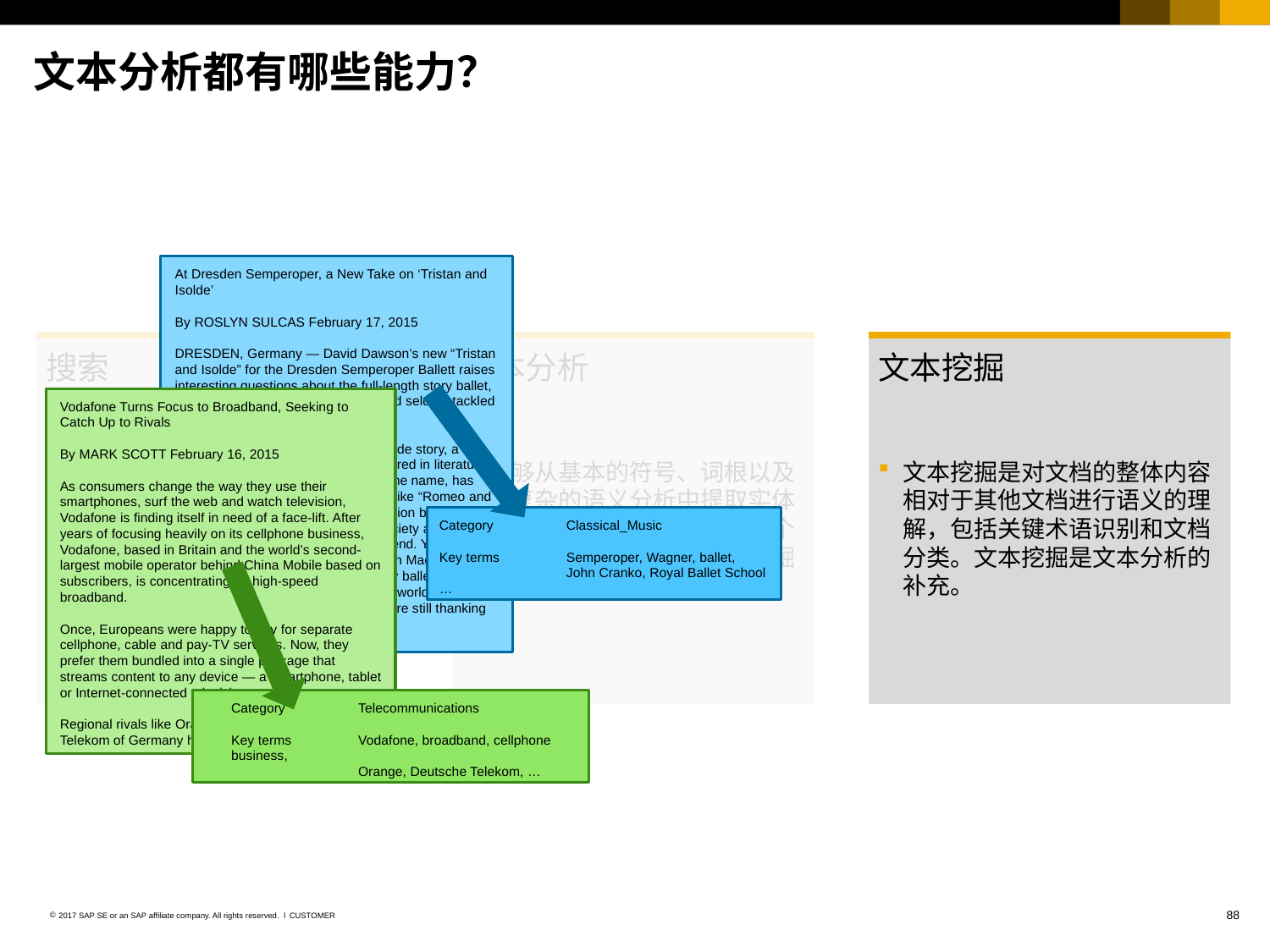

# 文本分析都有哪些能力？
At Dresden Semperoper, a New Take on ‘Tristan and Isolde’

By ROSLYN SULCAS February 17, 2015

DRESDEN, Germany — David Dawson’s new “Tristan and Isolde” for the Dresden Semperoper Ballett raises interesting questions about the full-length story ballet, a genre much-loved by audiences and seldom tackled by choreographers today.

It’s surprising that the Tristan and Isolde story, a medieval Celtic tale that has long figured in literature, film and in Wagner’s opera of the same name, has been so infrequently used by ballet. Like “Romeo and Juliet,” it has instant attraction and union between lovers from opposing camps, with society and history against them, and tragic death at its end. You can imagine what John Cranko or Kenneth MacMillan, who brought the big, all-guns-blazing story ballets like “Manon” and “Eugene Onegin” to the world in the 1960s and 1970s (ballet box offices are still thanking them), might have done with it.

搜索

HANA的全文搜索特性将文本内容存储在表中或视图中。就像在互联网上搜索，全文搜索查找关键词不考虑字、词的顺序。
文本分析

能够从基本的符号、词根以及更复杂的语义分析中提取实体和事实。文本分析适用于单个文档，是全文搜索和文本挖掘的基础。
文本挖掘

文本挖掘是对文档的整体内容相对于其他文档进行语义的理解，包括关键术语识别和文档分类。文本挖掘是文本分析的补充。
Vodafone Turns Focus to Broadband, Seeking to Catch Up to Rivals

By MARK SCOTT February 16, 2015

As consumers change the way they use their smartphones, surf the web and watch television, Vodafone is finding itself in need of a face-lift. After years of focusing heavily on its cellphone business, Vodafone, based in Britain and the world’s second-largest mobile operator behind China Mobile based on subscribers, is concentrating on high-speed broadband.

Once, Europeans were happy to pay for separate cellphone, cable and pay-TV services. Now, they prefer them bundled into a single package that streams content to any device — a smartphone, tablet or Internet-connected television.

Regional rivals like Orange of France and Deutsche Telekom of Germany have moved quickly to offer …

Category	Telecommunications

Key terms	Vodafone, broadband, cellphone business,
	Orange, Deutsche Telekom, …

Category	Classical_Music

Key terms	Semperoper, Wagner, ballet,
	John Cranko, Royal Ballet School …